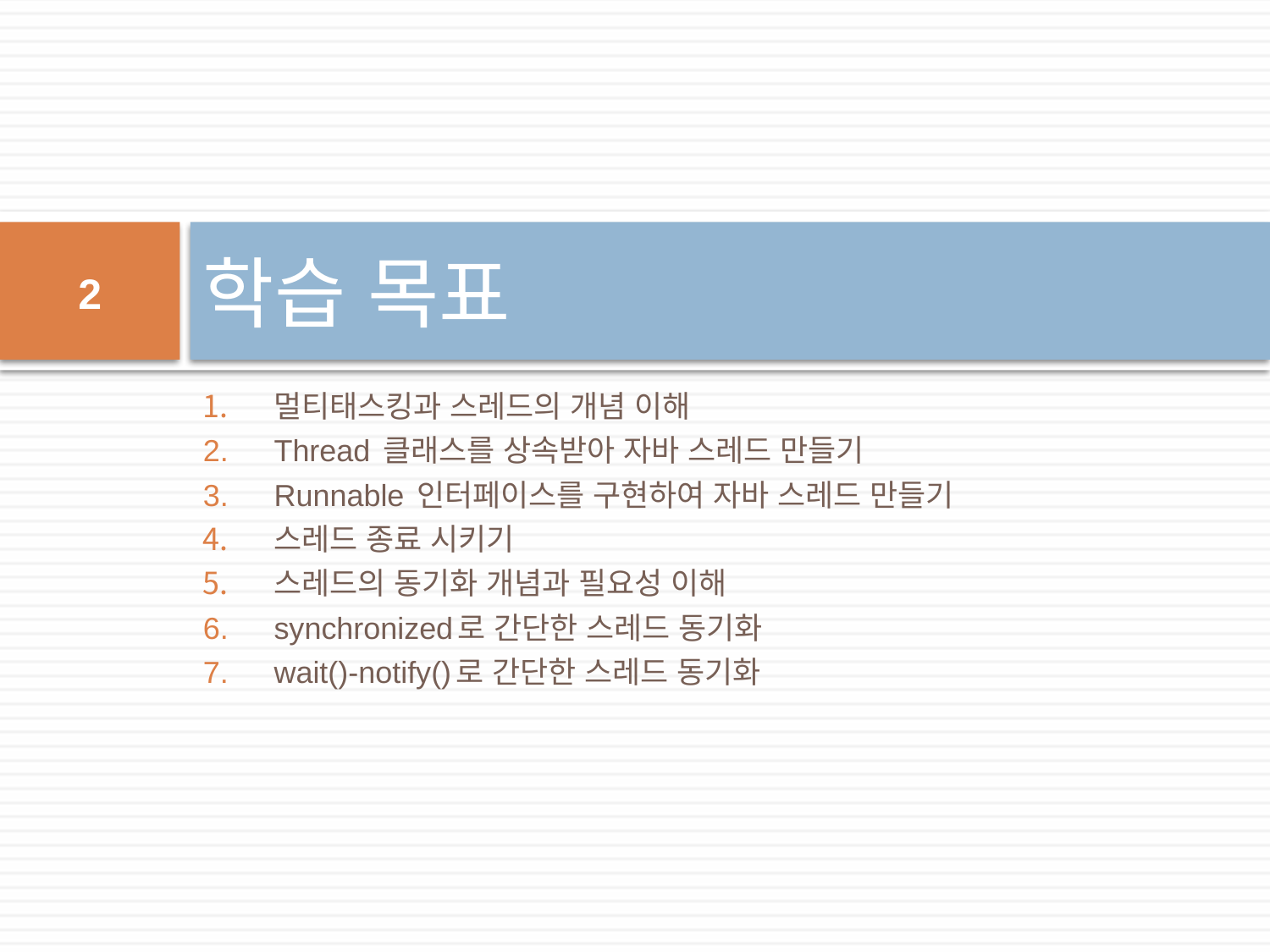

# 학습 목표
2
멀티태스킹과 스레드의 개념 이해
Thread 클래스를 상속받아 자바 스레드 만들기
Runnable 인터페이스를 구현하여 자바 스레드 만들기
스레드 종료 시키기
스레드의 동기화 개념과 필요성 이해
synchronized로 간단한 스레드 동기화
wait()-notify()로 간단한 스레드 동기화